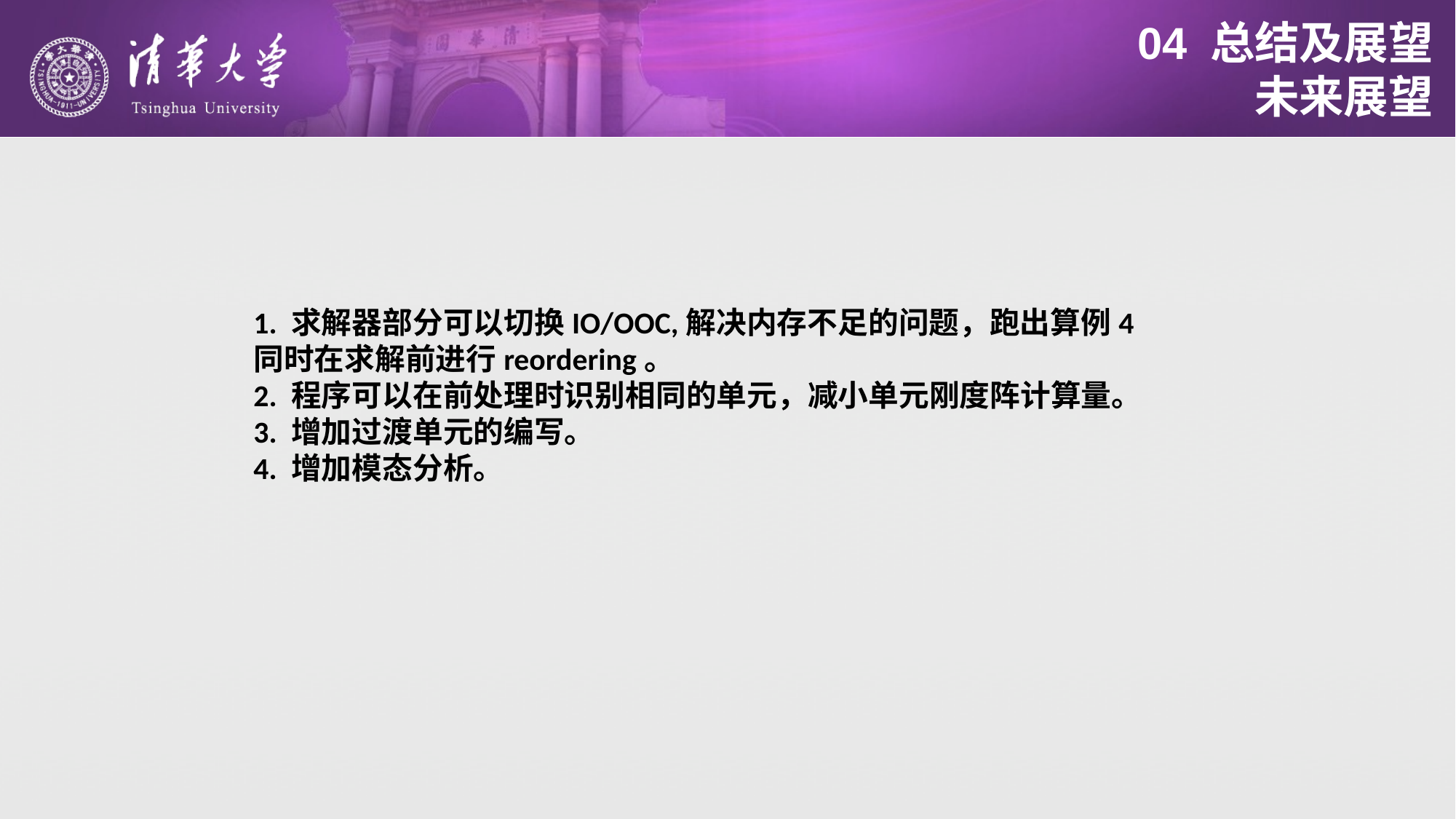

# 04 总结及展望
未来展望
1. 求解器部分可以切换IO/OOC,解决内存不足的问题，跑出算例4
同时在求解前进行reordering。
2. 程序可以在前处理时识别相同的单元，减小单元刚度阵计算量。
3. 增加过渡单元的编写。
4. 增加模态分析。